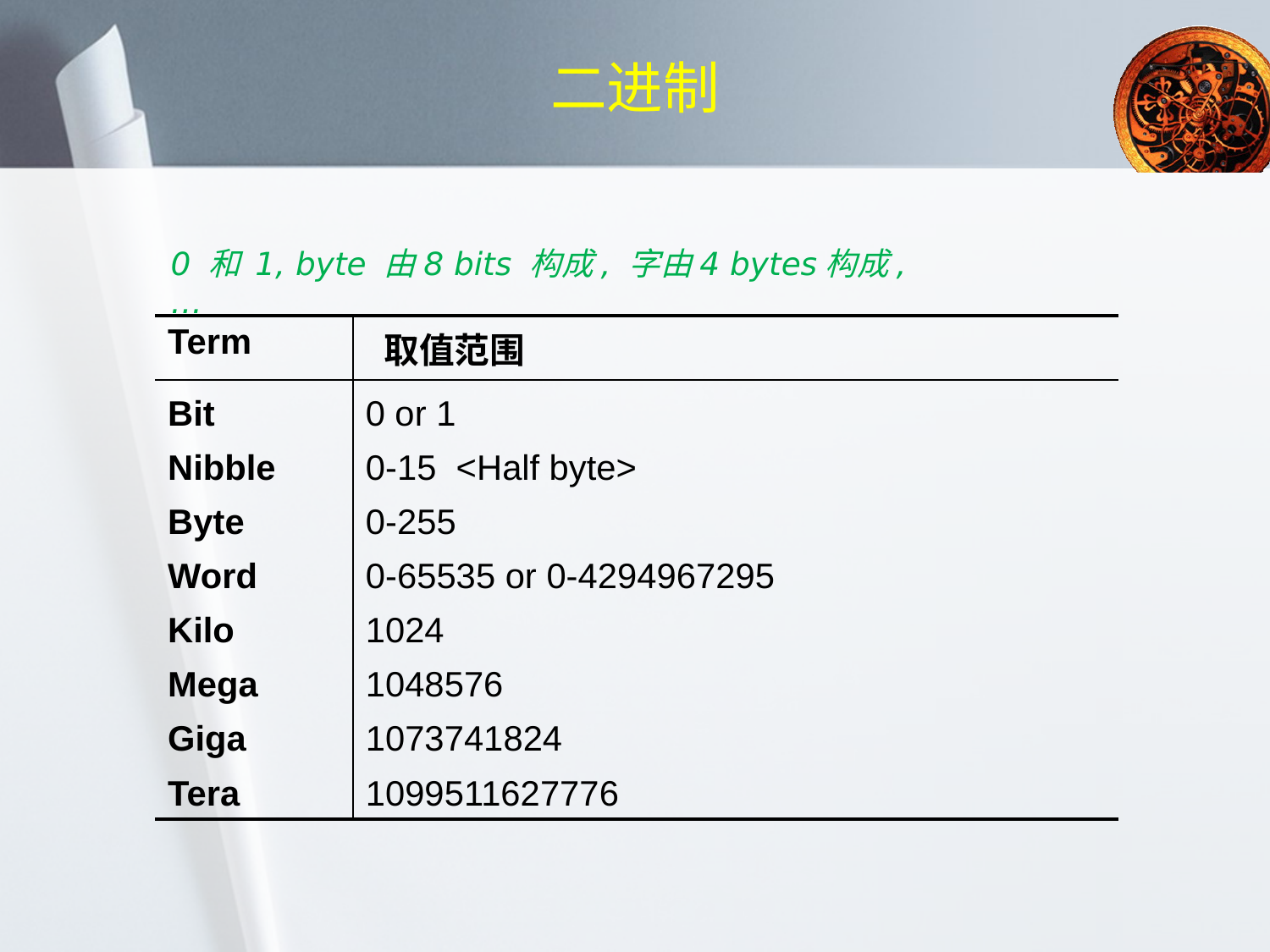

# 二进制
0 和 1, byte 由8 bits 构成, 字由4 bytes构成, …
| Term | 取值范围 |
| --- | --- |
| Bit Nibble Byte Word Kilo Mega Giga Tera | 0 or 1 0-15 <Half byte> 0-255 0-65535 or 0-4294967295 1024 1048576 1073741824 1099511627776 |